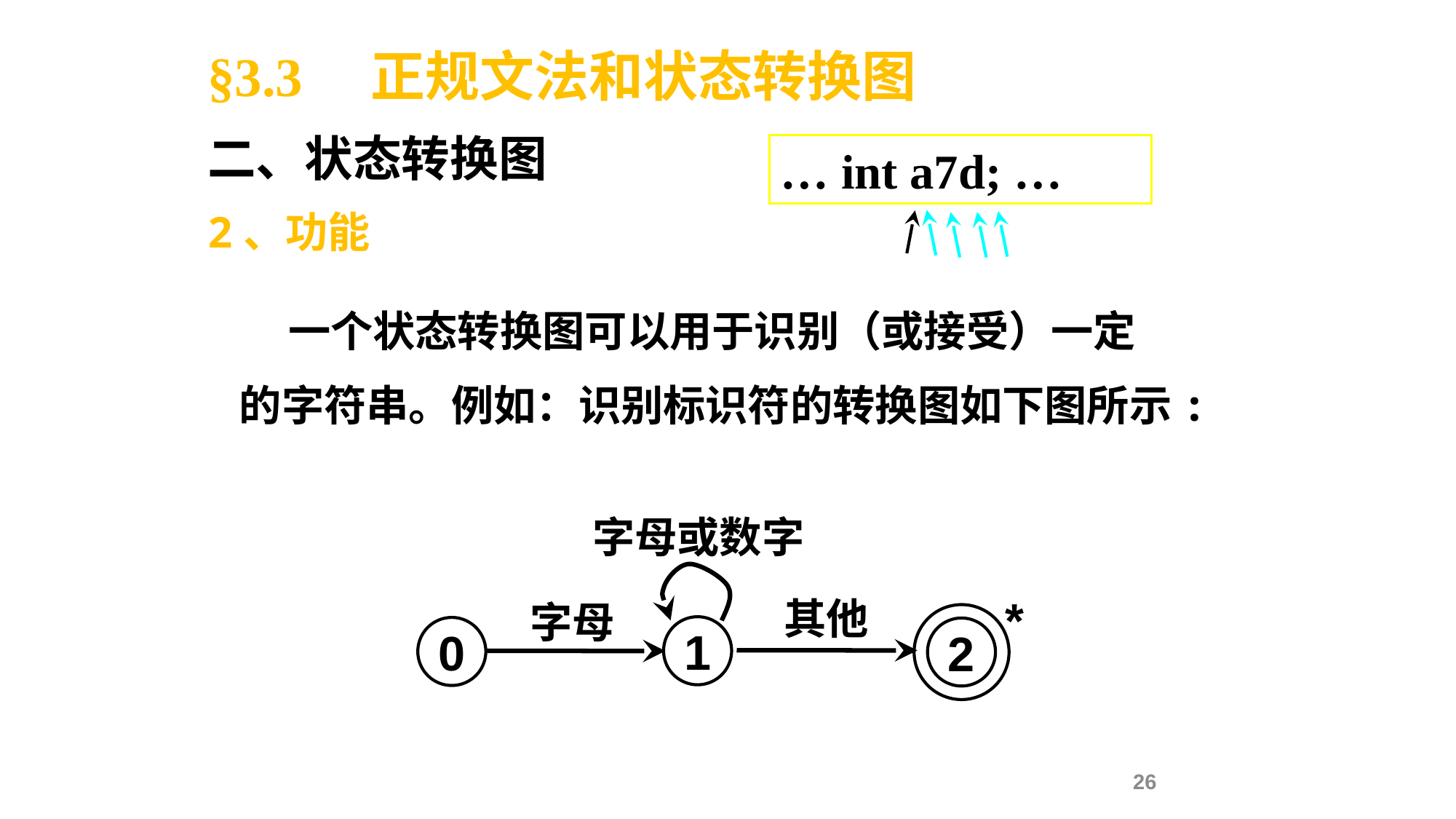

§3.3    正规文法和状态转换图
二、状态转换图
2、功能

… int a7d; …

    一个状态转换图可以用于识别（或接受）一定
的字符串。例如：识别标识符的转换图如下图所示:

字母或数字

*
其他
字母

2
1
0

26